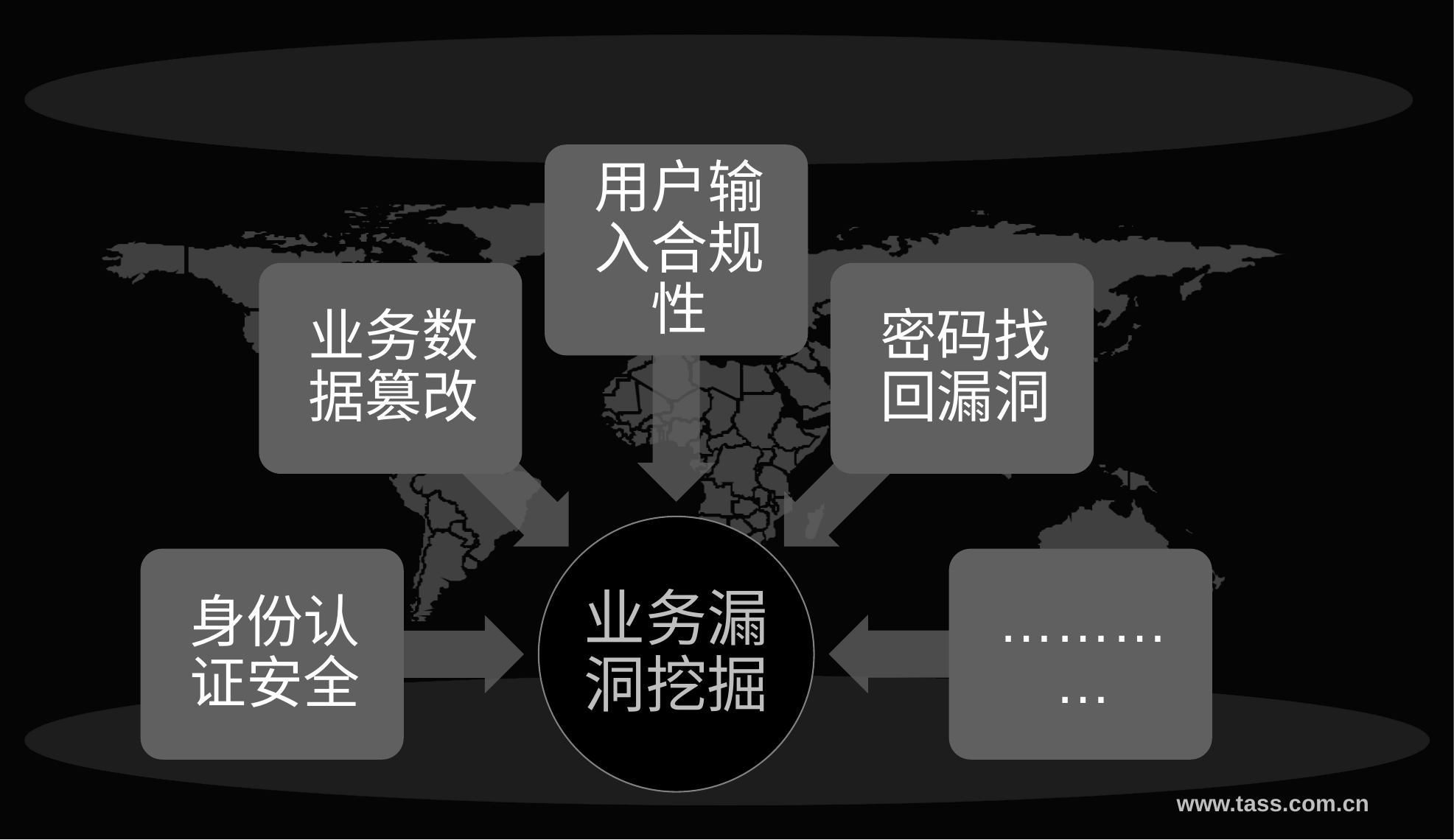

业务漏洞挖掘
身份认证安全
业务数据篡改
用户输入合规性
密码找回漏洞
…………
www.tass.com.cn